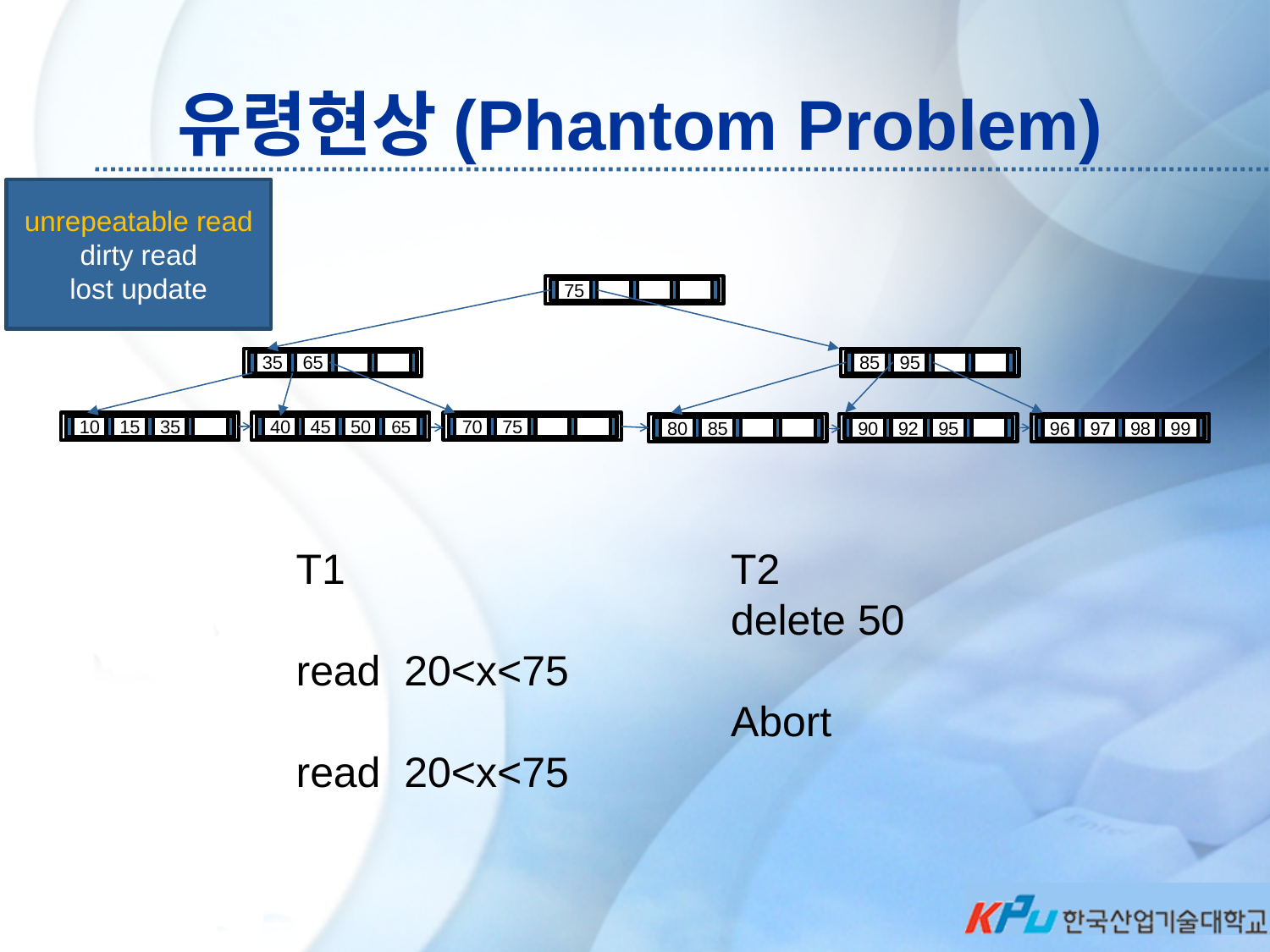

# 유령현상(Phantom Problem)
unrepeatable read
dirty read
lost update

75

35

65

85

95

10

15

35

40

45

50

65

70

75

80

85

90

92

95

96

97

98

99

T1

read  20<x<75

read  20<x<75

T2
delete 50

Abort